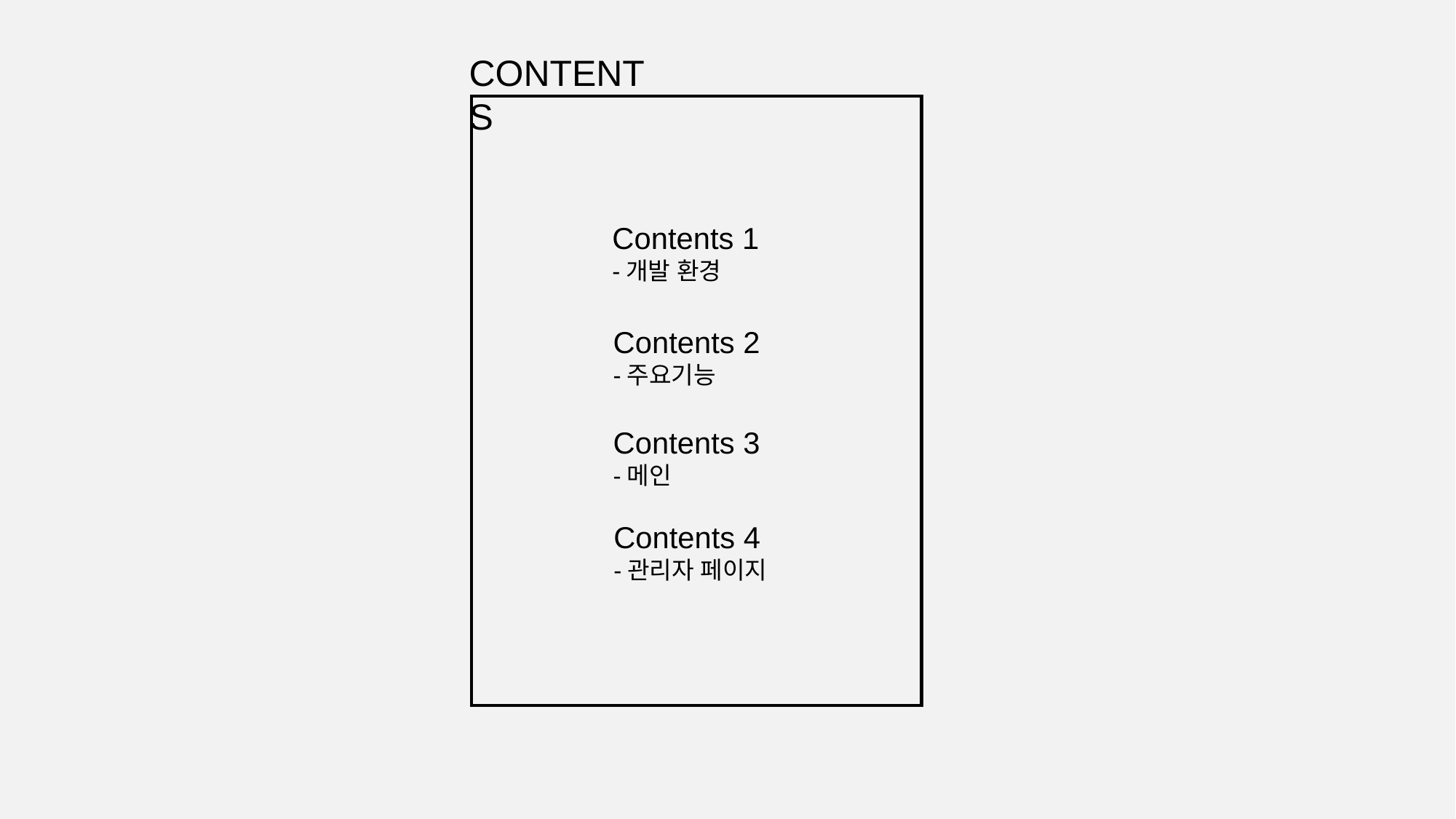

CONTENTS

Contents 1
-개발 환경
Contents 2
-주요기능
Contents 3
-메인
Contents 4
-관리자 페이지